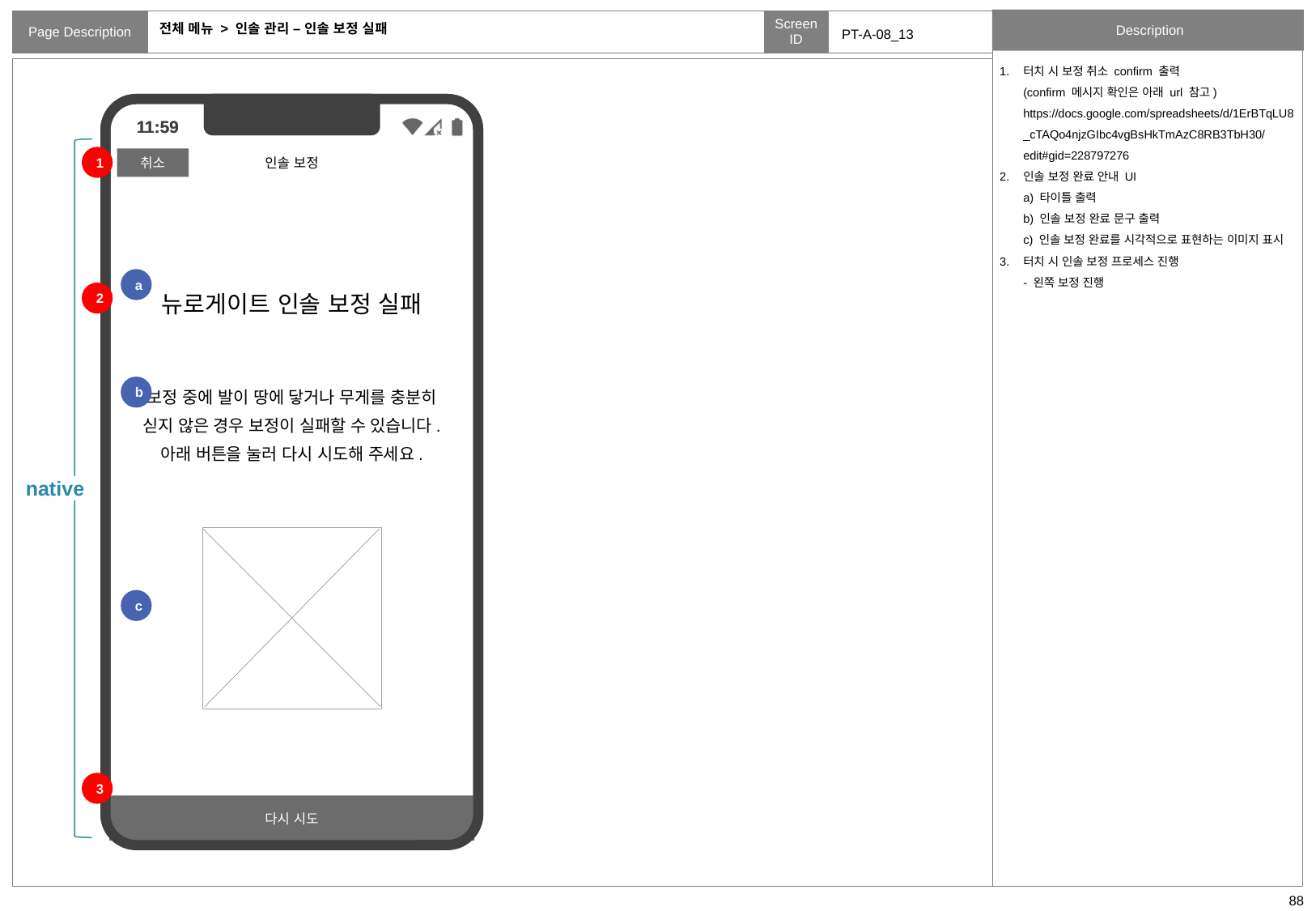

# 전체 메뉴 > 인솔 관리 – 인솔 보정 실패
PT-A-08_13
터치 시 보정 취소 confirm 출력
(confirm 메시지 확인은 아래 url 참고)
https://docs.google.com/spreadsheets/d/1ErBTqLU8_cTAQo4njzGIbc4vgBsHkTmAzC8RB3TbH30/edit#gid=228797276
인솔 보정 완료 안내 UI
a) 타이틀 출력
b) 인솔 보정 완료 문구 출력
c) 인솔 보정 완료를 시각적으로 표현하는 이미지 표시
터치 시 인솔 보정 프로세스 진행
- 왼쪽 보정 진행

native
1
인솔 보정
a
뉴로게이트 인솔 보정 실패
2
b
보정 중에 발이 땅에 닿거나 무게를 충분히
싣지 않은 경우 보정이 실패할 수 있습니다.
아래 버튼을 눌러 다시 시도해 주세요.

c
3
다시 시도